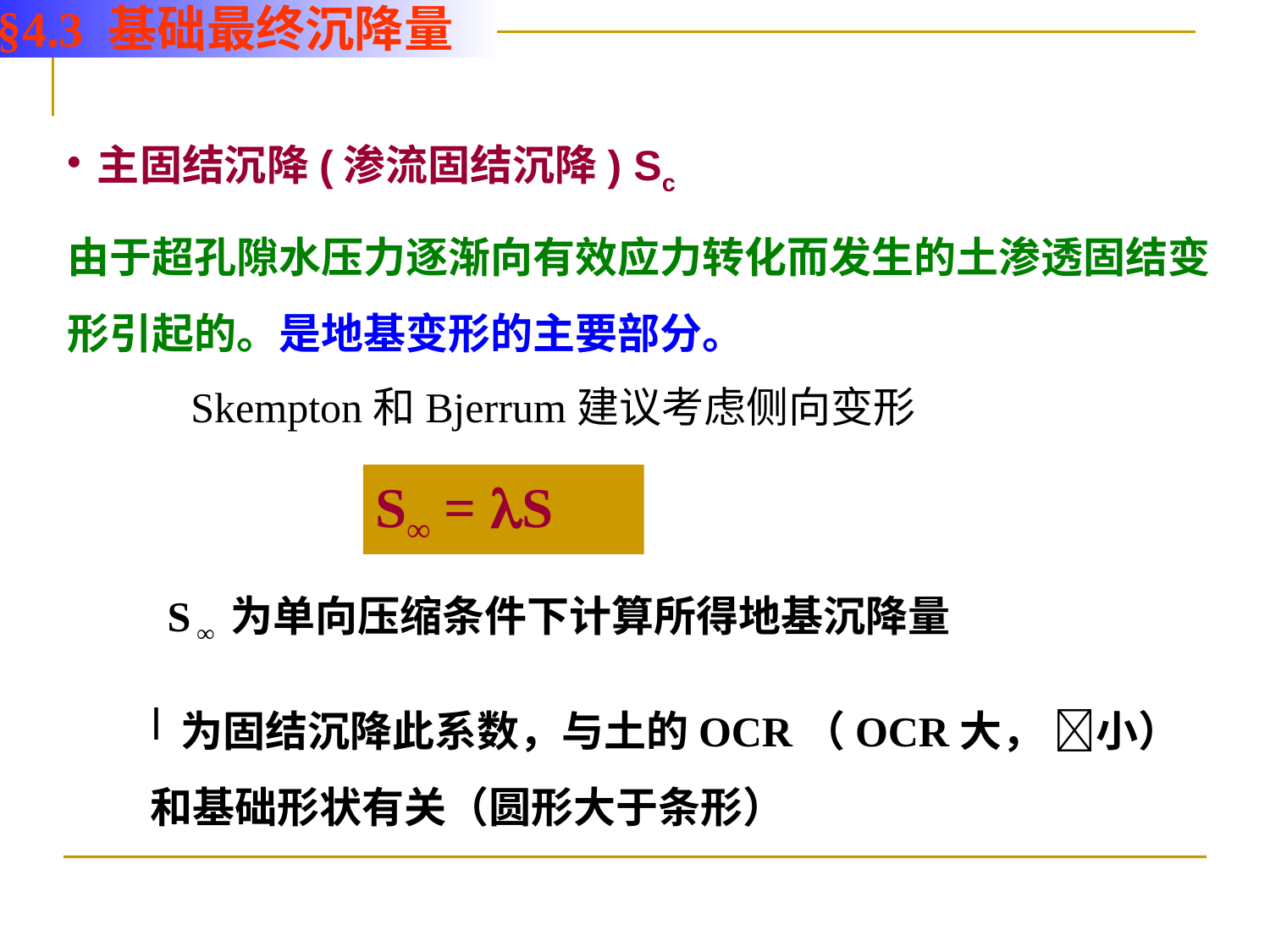

§4.3 基础最终沉降量
主固结沉降(渗流固结沉降) Sc
由于超孔隙水压力逐渐向有效应力转化而发生的土渗透固结变形引起的。是地基变形的主要部分。
Skempton和Bjerrum建议考虑侧向变形
S∞ = λS
S ∞ 为单向压缩条件下计算所得地基沉降量
为固结沉降此系数，与土的OCR（OCR大， λ小）
和基础形状有关（圆形大于条形）